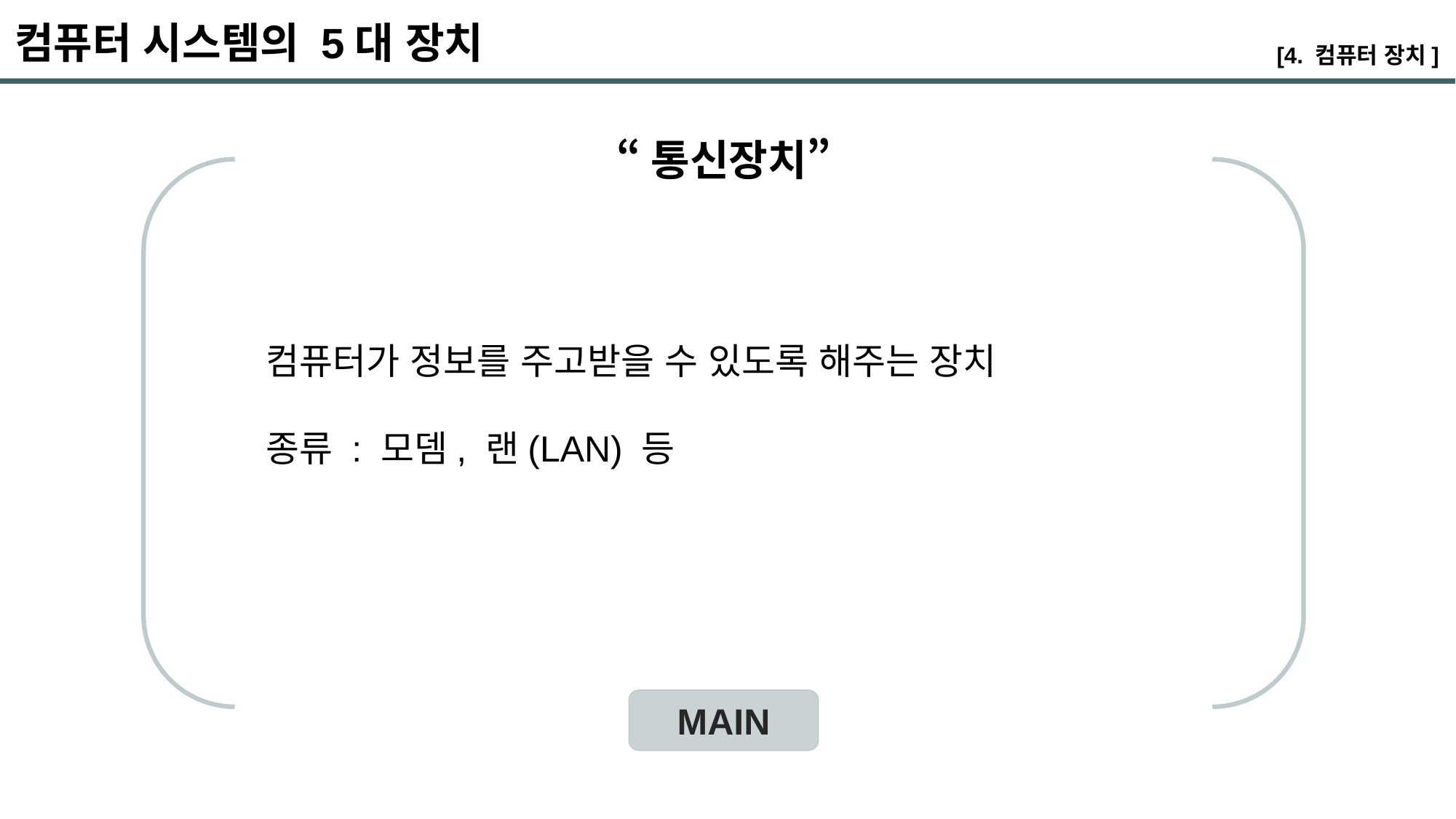

컴퓨터 시스템의 5대 장치
[4. 컴퓨터 장치]

“통신장치”

컴퓨터가 정보를 주고받을 수 있도록 해주는 장치

종류 : 모뎀, 랜(LAN) 등
MAIN